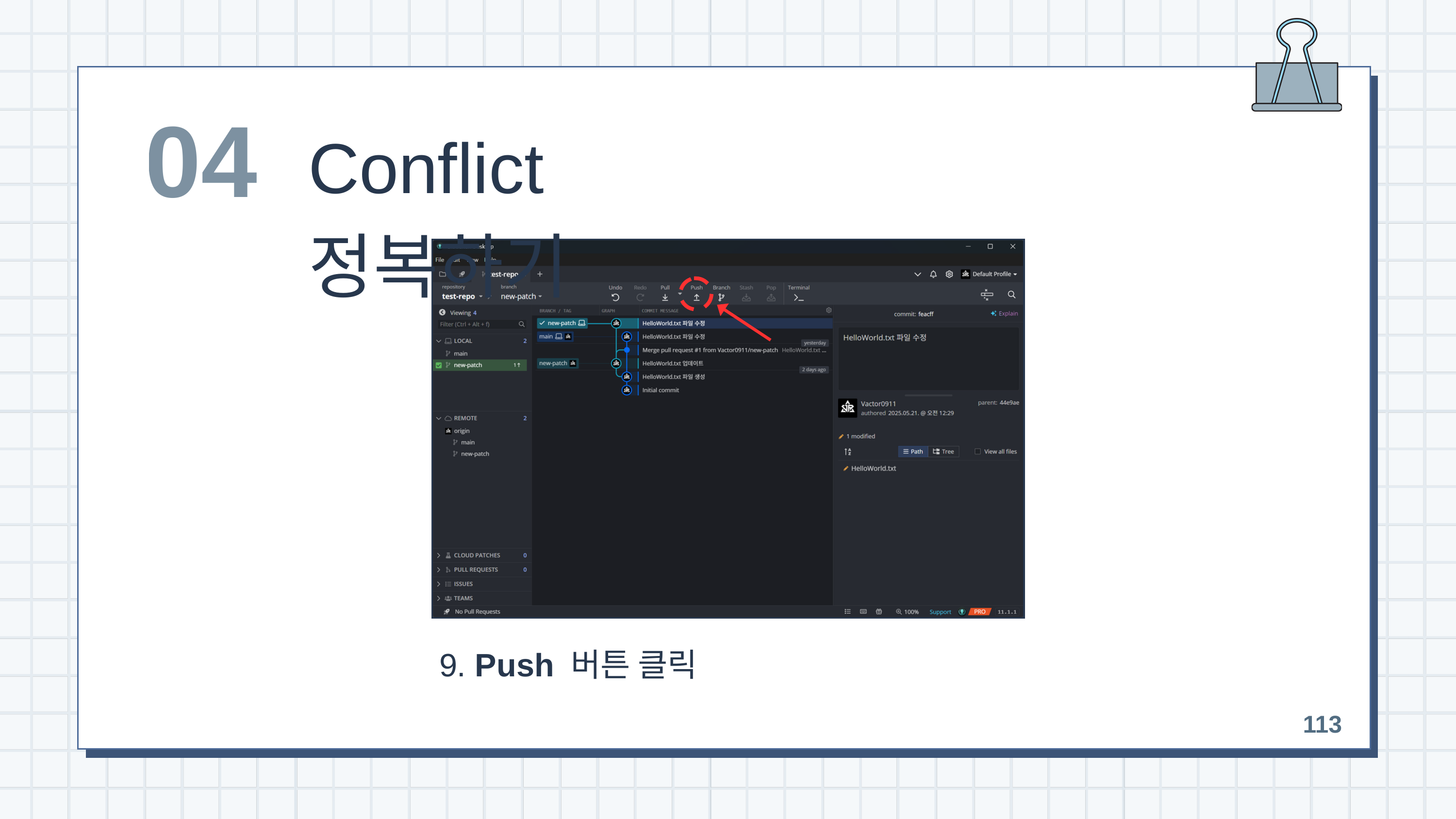

04
Conflict 정복하기

   9. Push 버튼 클릭
113